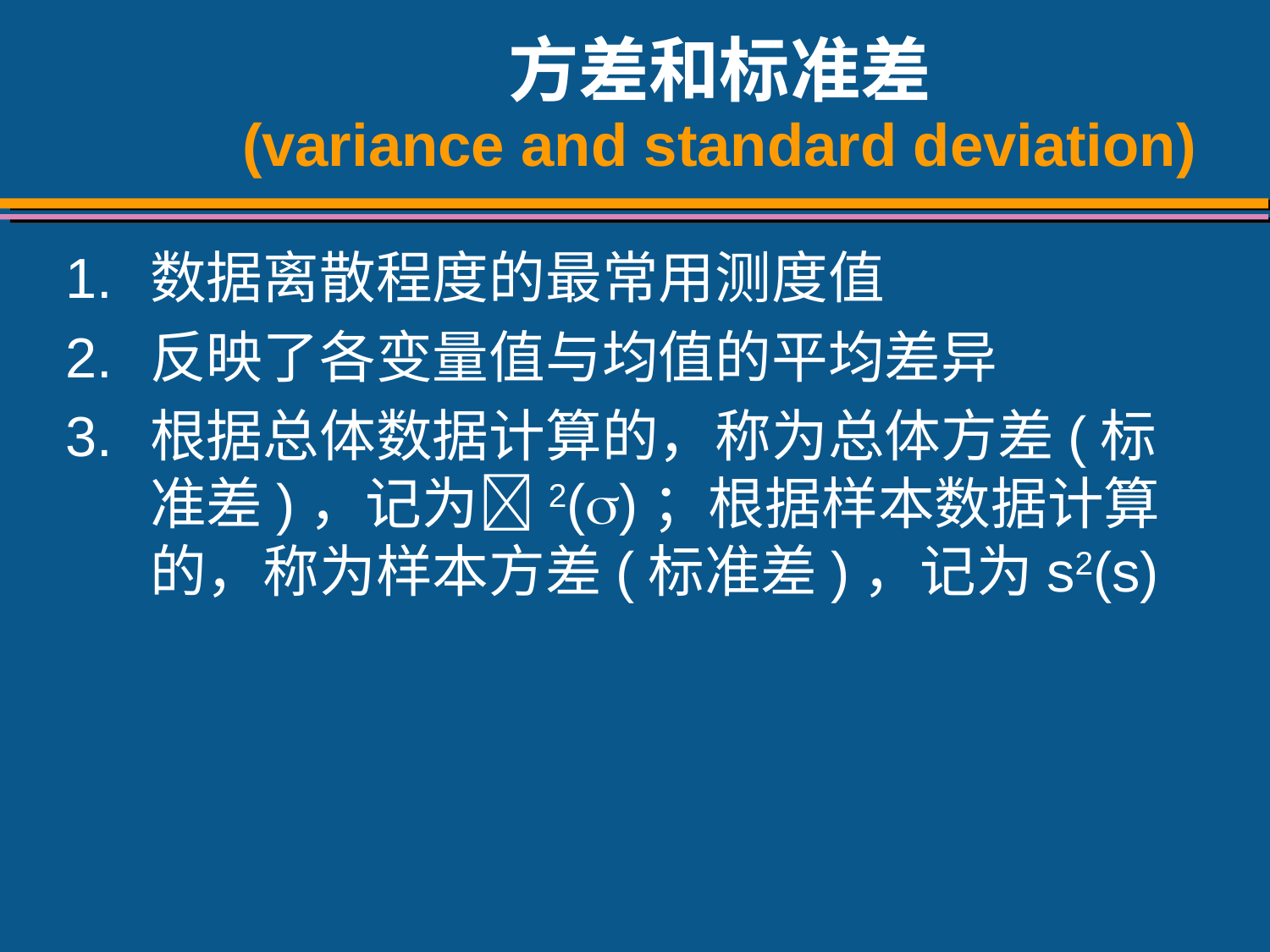

# 方差和标准差 (variance and standard deviation)
数据离散程度的最常用测度值
反映了各变量值与均值的平均差异
根据总体数据计算的，称为总体方差(标准差)，记为σ2(σ)；根据样本数据计算的，称为样本方差(标准差)，记为s2(s)